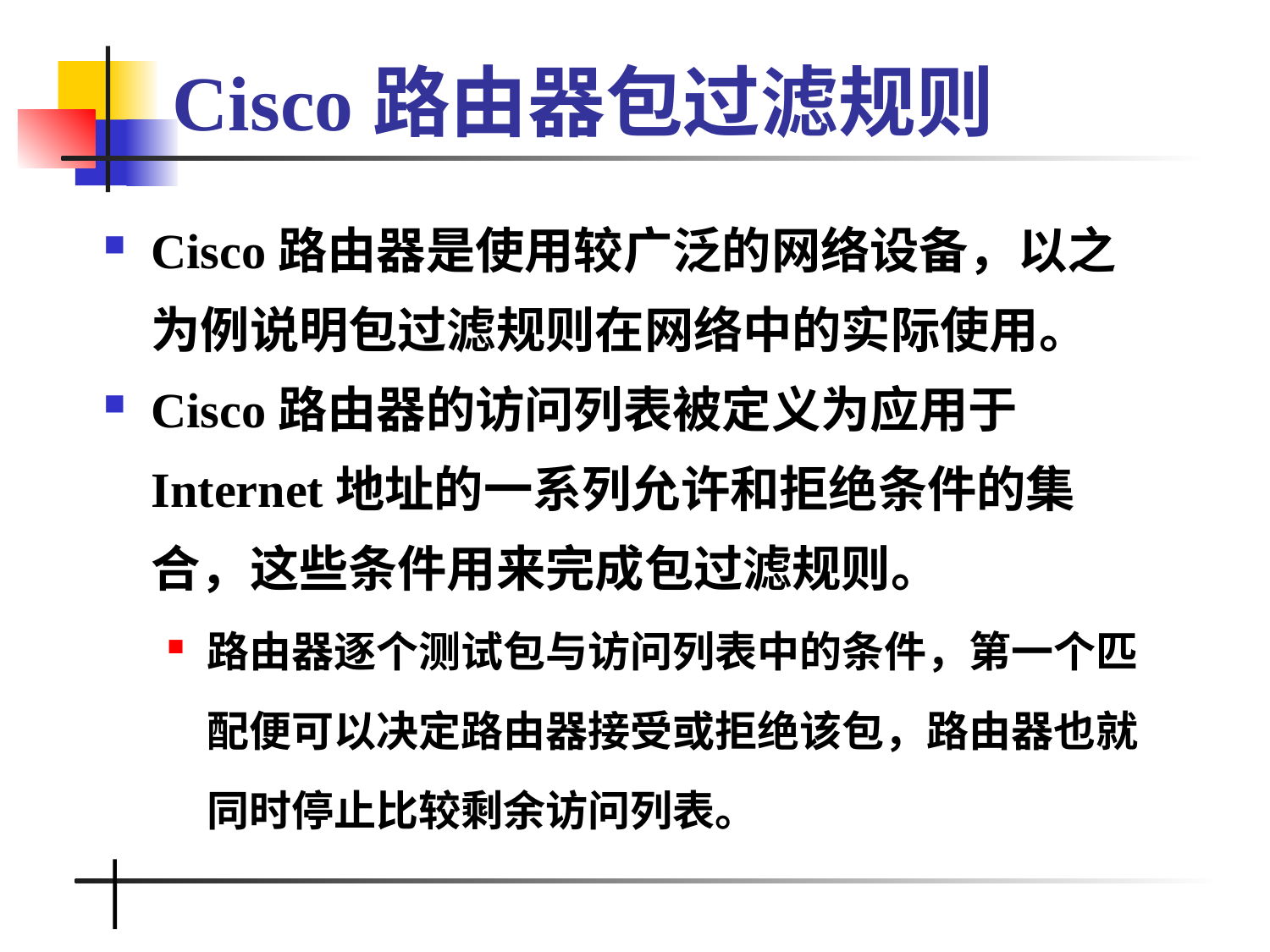

# Cisco路由器包过滤规则
Cisco路由器是使用较广泛的网络设备，以之为例说明包过滤规则在网络中的实际使用。
Cisco路由器的访问列表被定义为应用于 Internet地址的一系列允许和拒绝条件的集合，这些条件用来完成包过滤规则。
路由器逐个测试包与访问列表中的条件，第一个匹配便可以决定路由器接受或拒绝该包，路由器也就同时停止比较剩余访问列表。